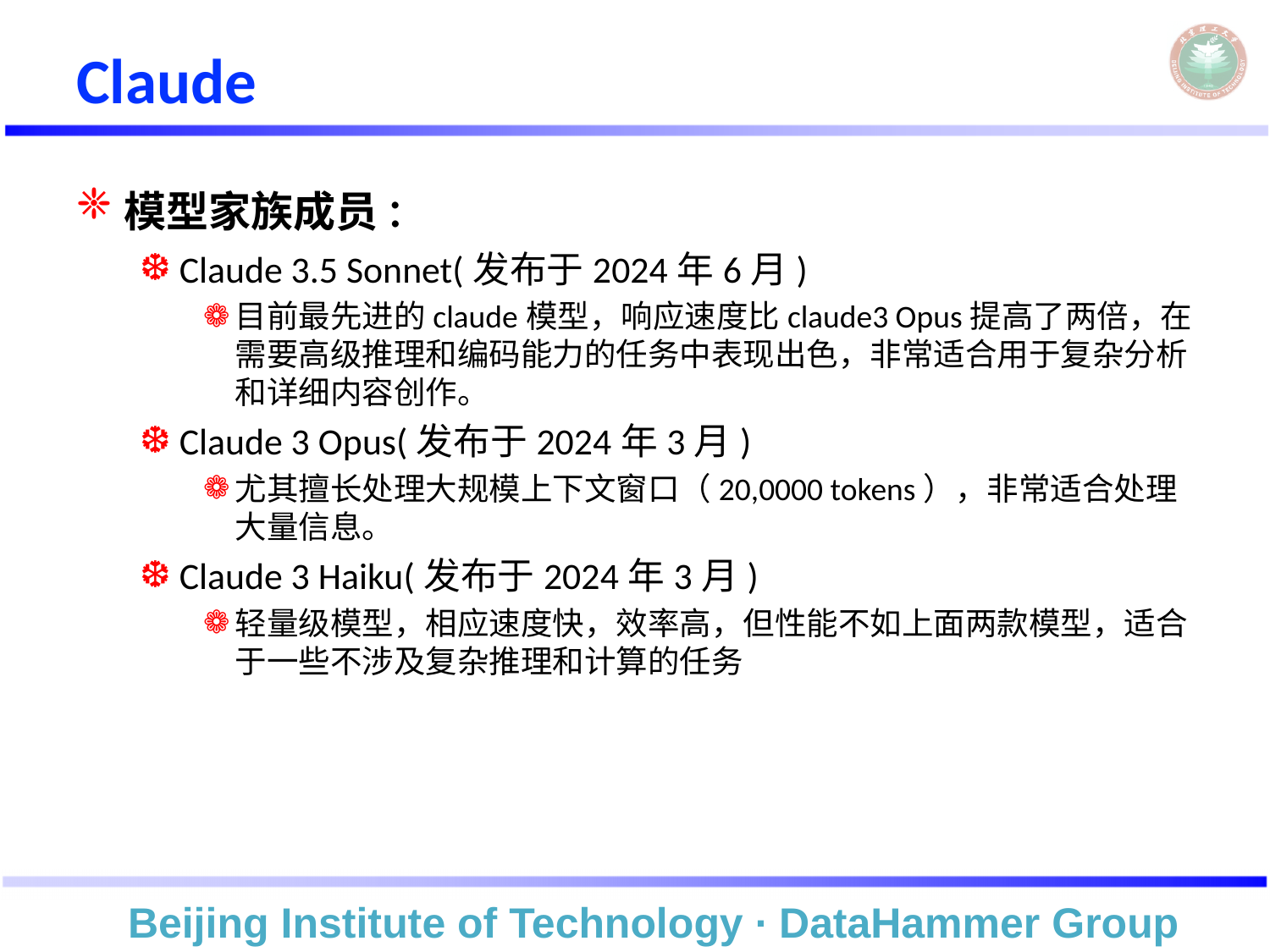

# Claude
模型家族成员:
Claude 3.5 Sonnet(发布于2024年6月)
目前最先进的claude模型，响应速度比claude3 Opus提高了两倍，在需要高级推理和编码能力的任务中表现出色，非常适合用于复杂分析和详细内容创作。
Claude 3 Opus(发布于2024年3月)
尤其擅长处理大规模上下文窗口（20,0000 tokens），非常适合处理大量信息。
Claude 3 Haiku(发布于2024年3月)
轻量级模型，相应速度快，效率高，但性能不如上面两款模型，适合于一些不涉及复杂推理和计算的任务